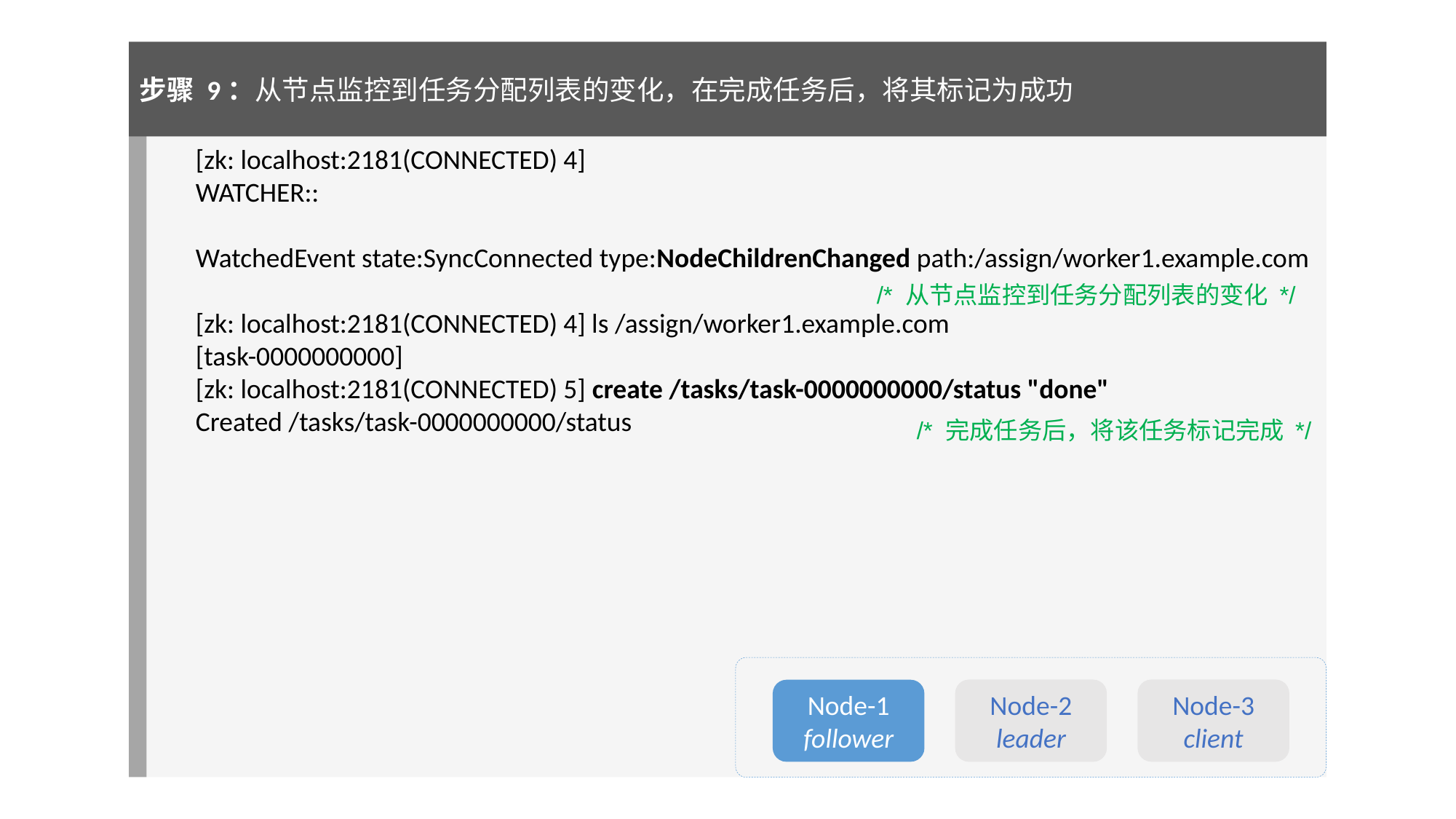

步骤 9：从节点监控到任务分配列表的变化，在完成任务后，将其标记为成功

[zk: localhost:2181(CONNECTED) 4]
WATCHER::
WatchedEvent state:SyncConnected type:NodeChildrenChanged path:/assign/worker1.example.com
[zk: localhost:2181(CONNECTED) 4] ls /assign/worker1.example.com
[task-0000000000]
[zk: localhost:2181(CONNECTED) 5] create /tasks/task-0000000000/status "done"
Created /tasks/task-0000000000/status
/* 从节点监控到任务分配列表的变化 */
/* 完成任务后，将该任务标记完成 */

Node-2
leader
Node-3
client
Node-1
follower